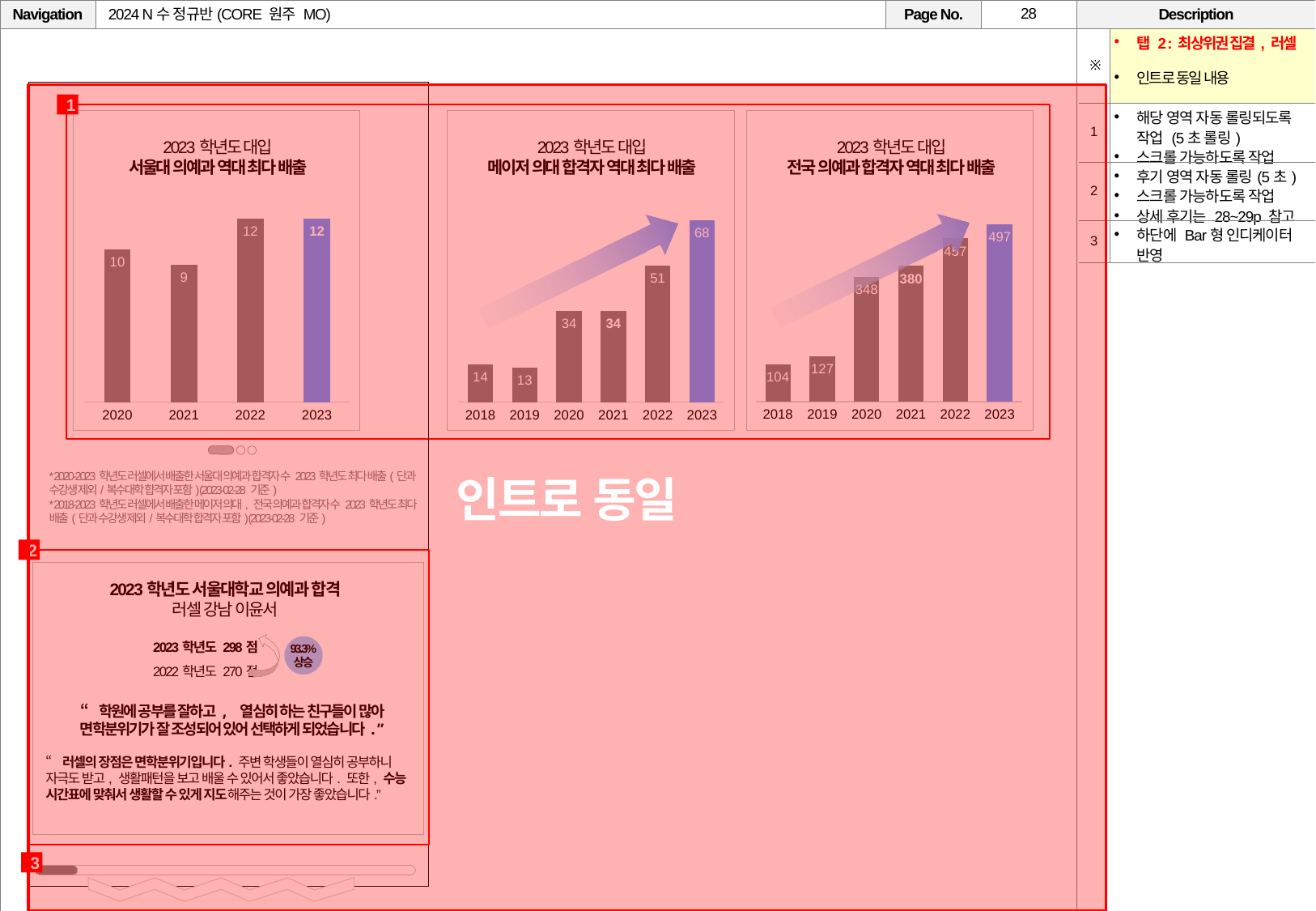

# 2024 N수 정규반(CORE 원주 MO)
| ※ | 탭 2 : 최상위권 집결, 러셀 인트로 동일 내용 |
| --- | --- |
| 1 | 해당 영역 자동 롤링되도록 작업 (5초 롤링) 스크롤 가능하도록 작업 |
| 2 | 후기 영역 자동 롤링(5초) 스크롤 가능하도록 작업 상세 후기는 28~29p 참고 |
| 3 | 하단에 Bar형 인디케이터 반영 |

인트로 동일
1

2023학년도 대입
서울대 의예과 역대 최다 배출
2023학년도 대입
메이저 의대 합격자 역대 최다 배출
2023학년도 대입
전국 의예과 합격자 역대 최다 배출

### Chart

| Category | SKY카포 |
|---|---|
| 2018 | 104.0 |
| 2019 | 127.0 |
| 2020 | 348.0 |
| 2021 | 380.0 |
| 2022 | 457.0 |
| 2023 | 497.0 |

### Chart

| Category | SKY카포 |
|---|---|
| 2020 | 10.0 |
| 2021 | 9.0 |
| 2022 | 12.0 |
| 2023 | 12.0 |

### Chart

| Category | SKY카포 |
|---|---|
| 2018 | 14.0 |
| 2019 | 13.0 |
| 2020 | 34.0 |
| 2021 | 34.0 |
| 2022 | 51.0 |
| 2023 | 68.0 |

* 2020-2023학년도 러셀에서 배출한 서울대 의예과 합격자 수 2023학년도 최다 배출(단과 수강생 제외/복수대학 합격자 포함) (2023-02-28 기준)
* 2018-2023학년도 러셀에서 배출한 메이저 의대, 전국 의예과 합격자 수 2023학년도 최다 배출(단과 수강생 제외/복수대학 합격자 포함) (2023-02-28 기준)
2

2023학년도 서울대학교 의예과 합격
러셀 강남 이윤서
2023학년도 298점
2022학년도 270점
93.3%
상승

“학원에 공부를 잘하고, 열심히 하는 친구들이 많아
면학분위기가 잘 조성되어 있어 선택하게 되었습니다.”
“러셀의 장점은 면학분위기입니다. 주변 학생들이 열심히 공부하니 자극도 받고, 생활패턴을 보고 배울 수 있어서 좋았습니다. 또한, 수능 시간표에 맞춰서 생활할 수 있게 지도해주는 것이 가장 좋았습니다.”

3